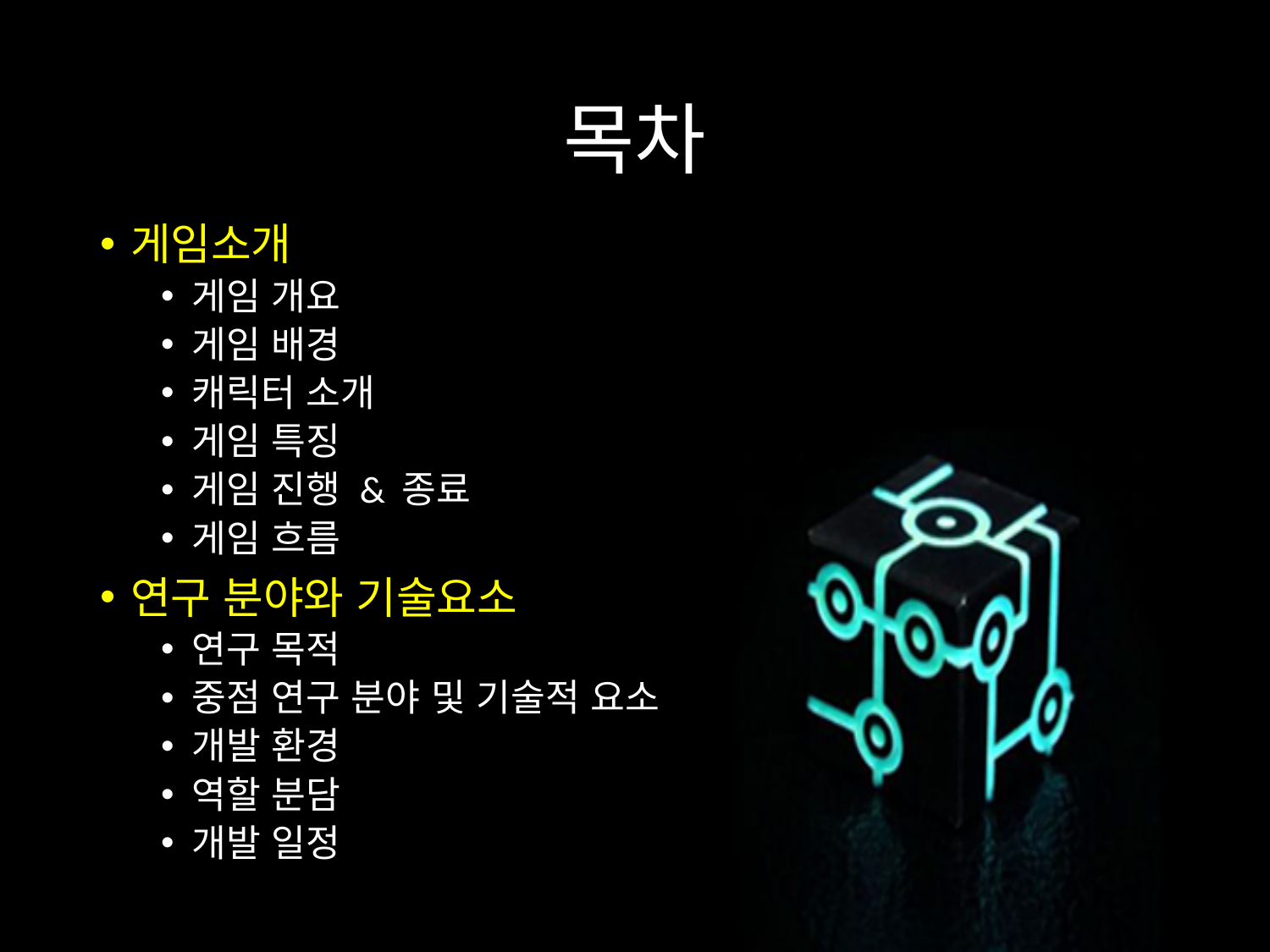

# 목차
게임소개
게임 개요
게임 배경
캐릭터 소개
게임 특징
게임 진행 & 종료
게임 흐름
연구 분야와 기술요소
연구 목적
중점 연구 분야 및 기술적 요소
개발 환경
역할 분담
개발 일정